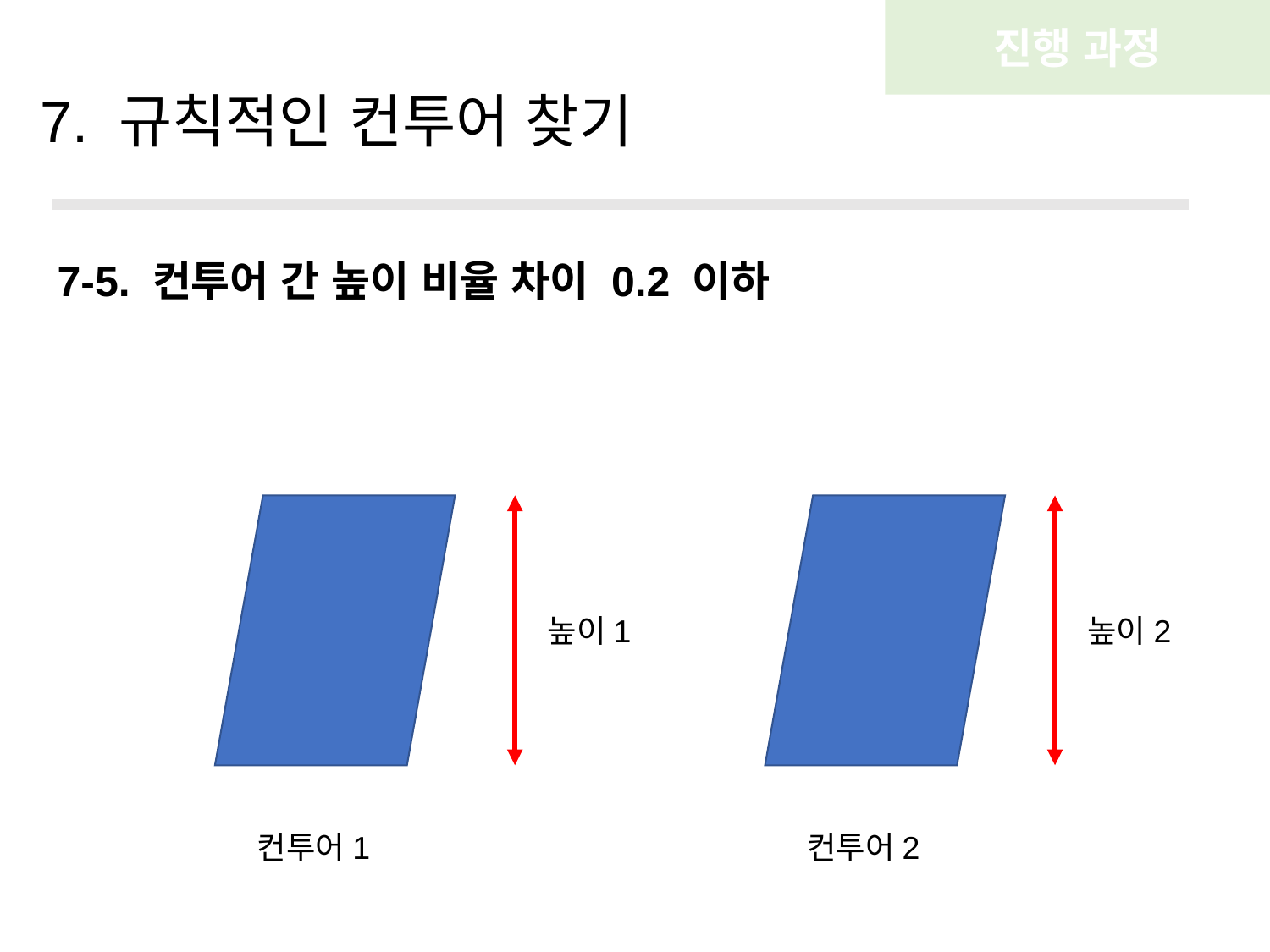

진행 과정
7. 규칙적인 컨투어 찾기

7-5. 컨투어 간 높이 비율 차이 0.2 이하

높이1
높이2
컨투어1
컨투어2